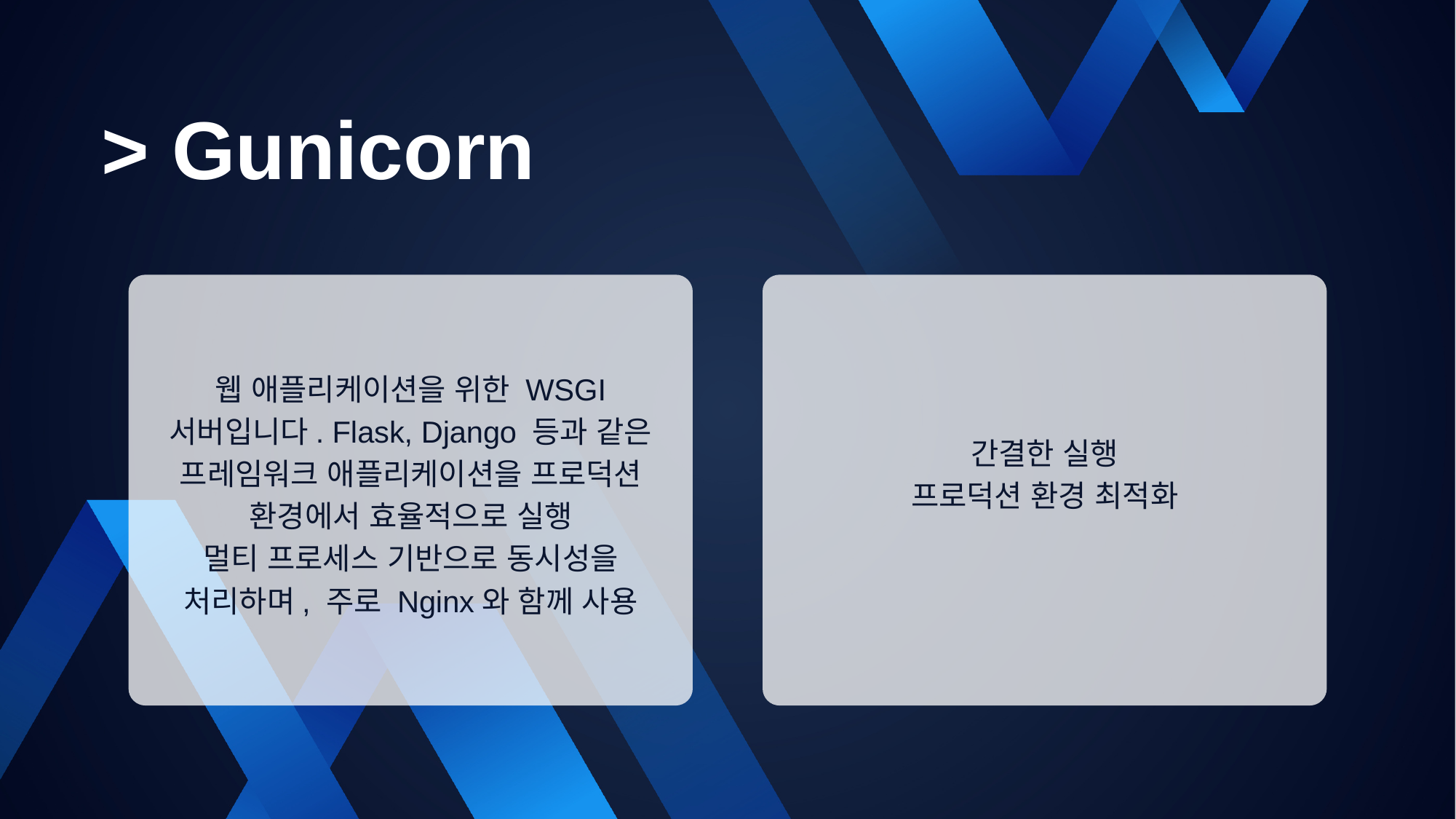

> Gunicorn

웹 애플리케이션을 위한 WSGI 서버입니다. Flask, Django 등과 같은 프레임워크 애플리케이션을 프로덕션 환경에서 효율적으로 실행
멀티 프로세스 기반으로 동시성을 처리하며, 주로 Nginx와 함께 사용
간결한 실행
프로덕션 환경 최적화